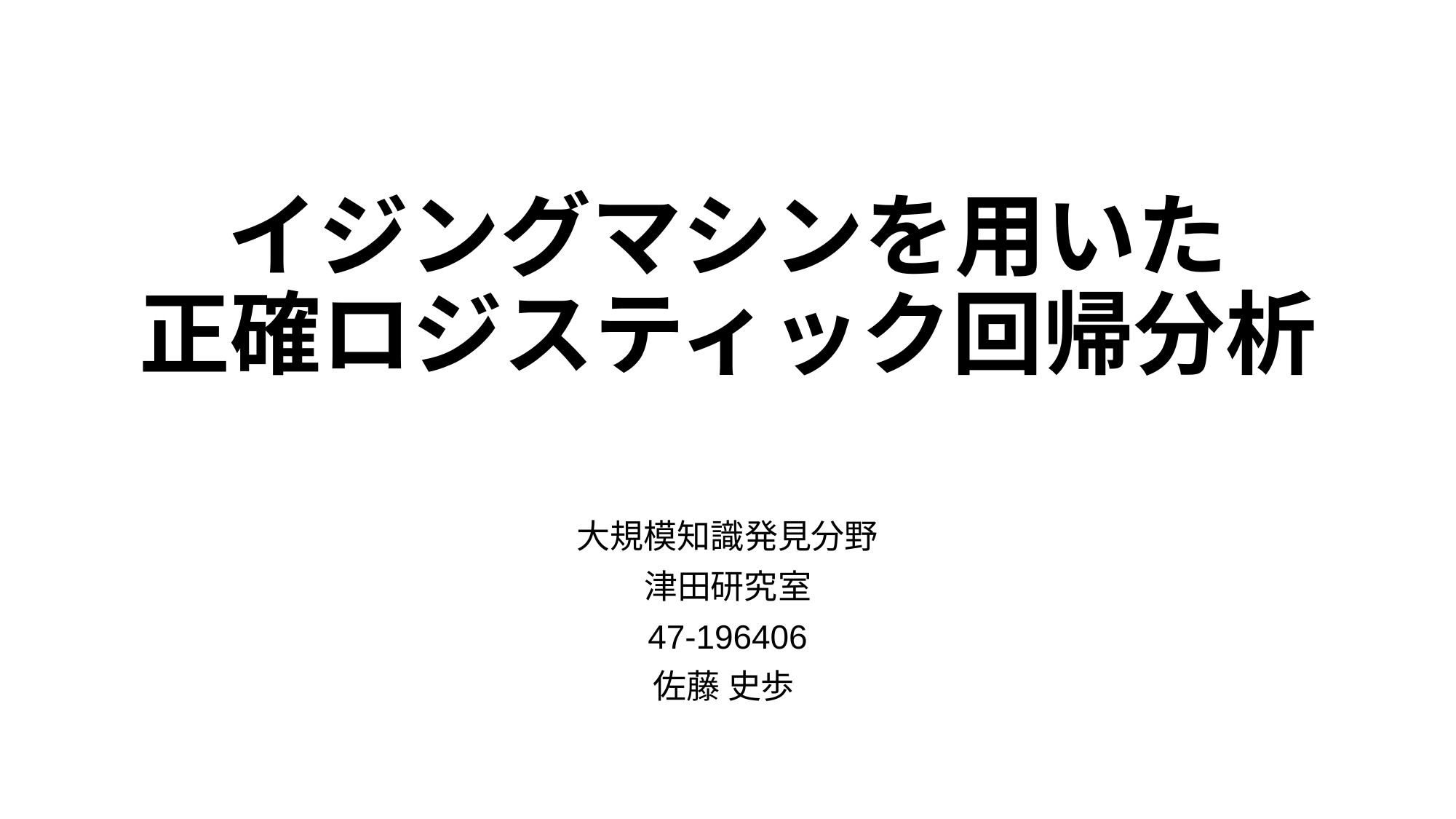

# イジングマシンを用いた 正確ロジスティック回帰分析
大規模知識発見分野
津田研究室
47-196406
佐藤 史歩